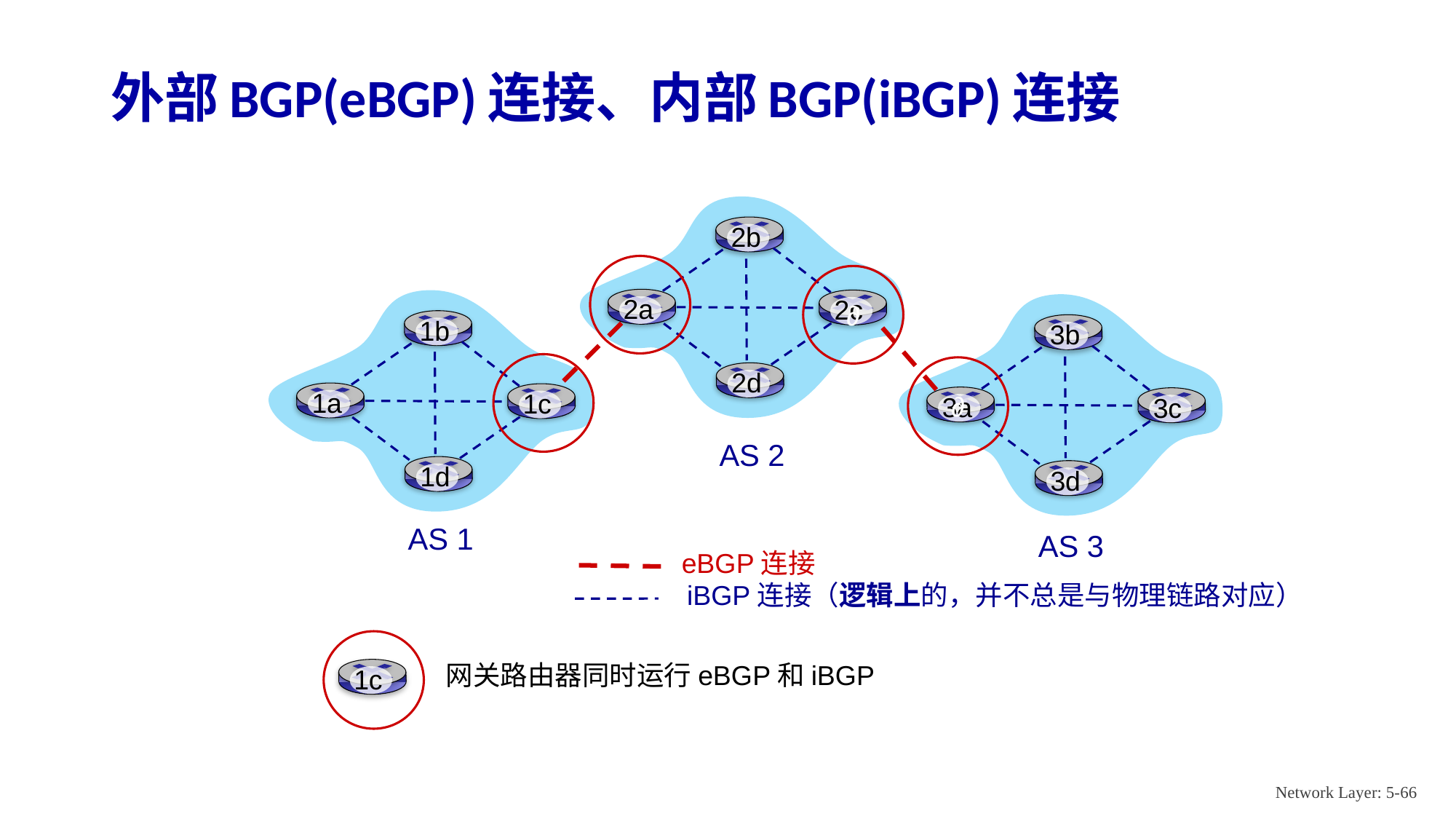

# 外部BGP(eBGP)连接、内部BGP(iBGP)连接

2b

2a

2c

2d

∂

∂

1c

网关路由器同时运行eBGP和iBGP

3b

3a

3c

3d

1b

1a

1c

AS 2
1d

AS 1
AS 3
eBGP连接
iBGP连接（逻辑上的，并不总是与物理链路对应）
Network Layer: 5-66